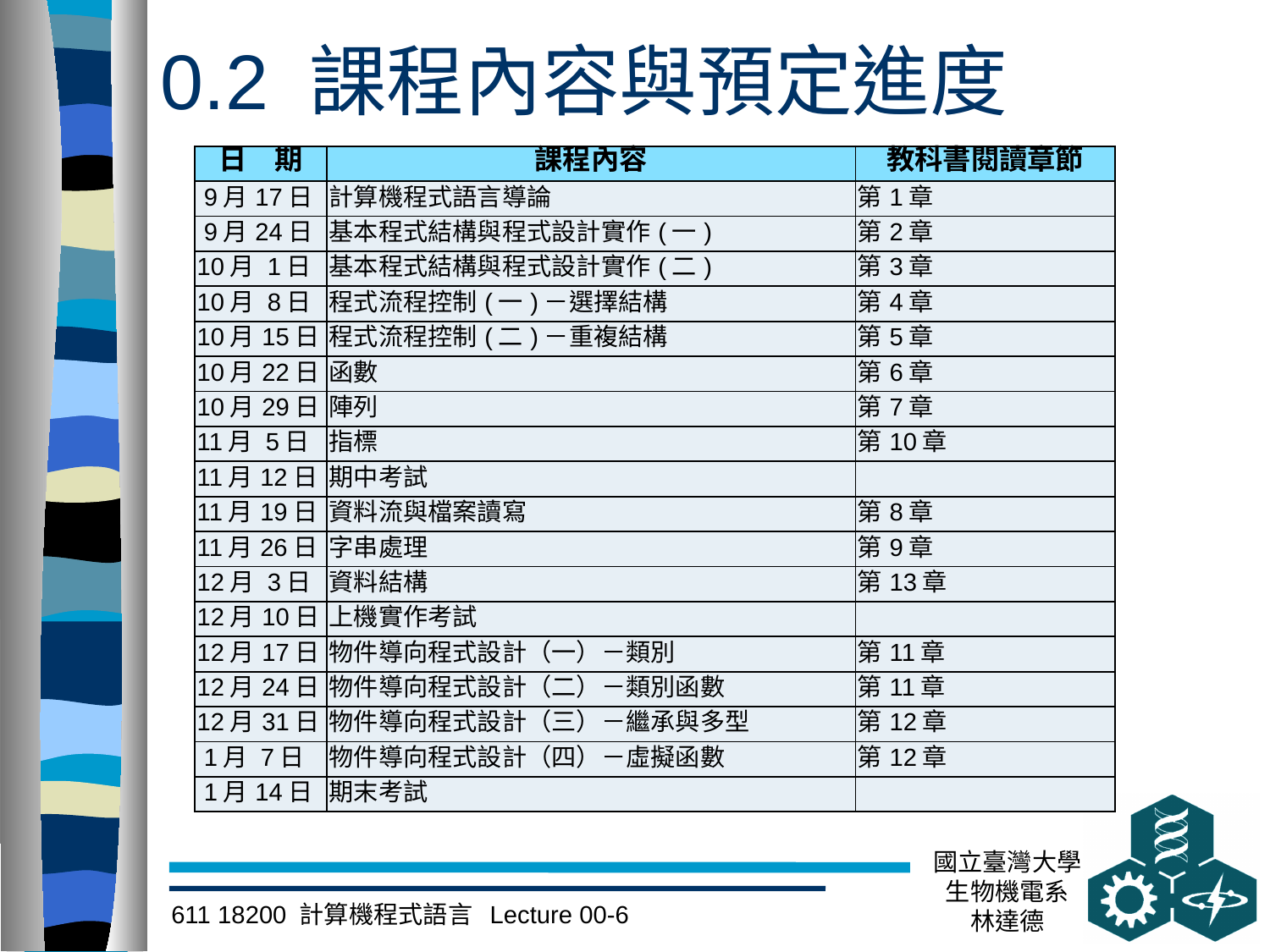

# 0.2 課程內容與預定進度
| 日　期 | 課程內容 | 教科書閱讀章節 |
| --- | --- | --- |
| 9月17日 | 計算機程式語言導論 | 第1章 |
| 9月24日 | 基本程式結構與程式設計實作(一) | 第2章 |
| 10月 1日 | 基本程式結構與程式設計實作(二) | 第3章 |
| 10月 8日 | 程式流程控制(一)－選擇結構 | 第4章 |
| 10月15日 | 程式流程控制(二)－重複結構 | 第5章 |
| 10月22日 | 函數 | 第6章 |
| 10月29日 | 陣列 | 第7章 |
| 11月 5日 | 指標 | 第10章 |
| 11月12日 | 期中考試 |  |
| 11月19日 | 資料流與檔案讀寫 | 第8章 |
| 11月26日 | 字串處理 | 第9章 |
| 12月 3日 | 資料結構 | 第13章 |
| 12月10日 | 上機實作考試 |  |
| 12月17日 | 物件導向程式設計（一）－類別 | 第11章 |
| 12月24日 | 物件導向程式設計（二）－類別函數 | 第11章 |
| 12月31日 | 物件導向程式設計（三）－繼承與多型 | 第12章 |
| 1月 7日 | 物件導向程式設計（四）－虛擬函數 | 第12章 |
| 1月14日 | 期末考試 |  |